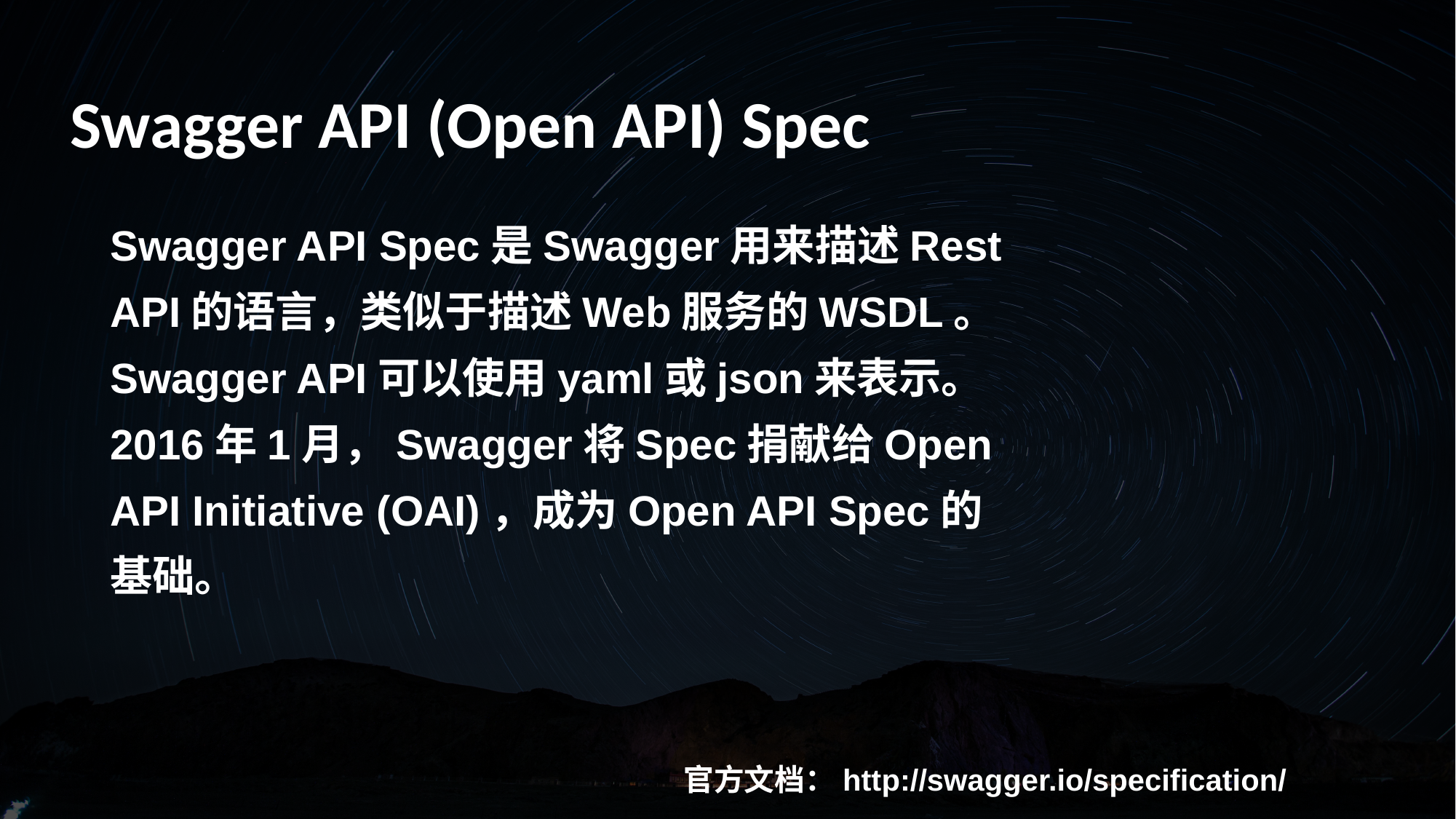

Swagger API (Open API) Spec
Swagger API Spec是Swagger用来描述Rest API的语言，类似于描述Web服务的WSDL。Swagger API可以使用yaml或json来表示。 2016年1月，Swagger将Spec捐献给Open API Initiative (OAI)，成为Open API Spec的基础。
官方文档：http://swagger.io/specification/